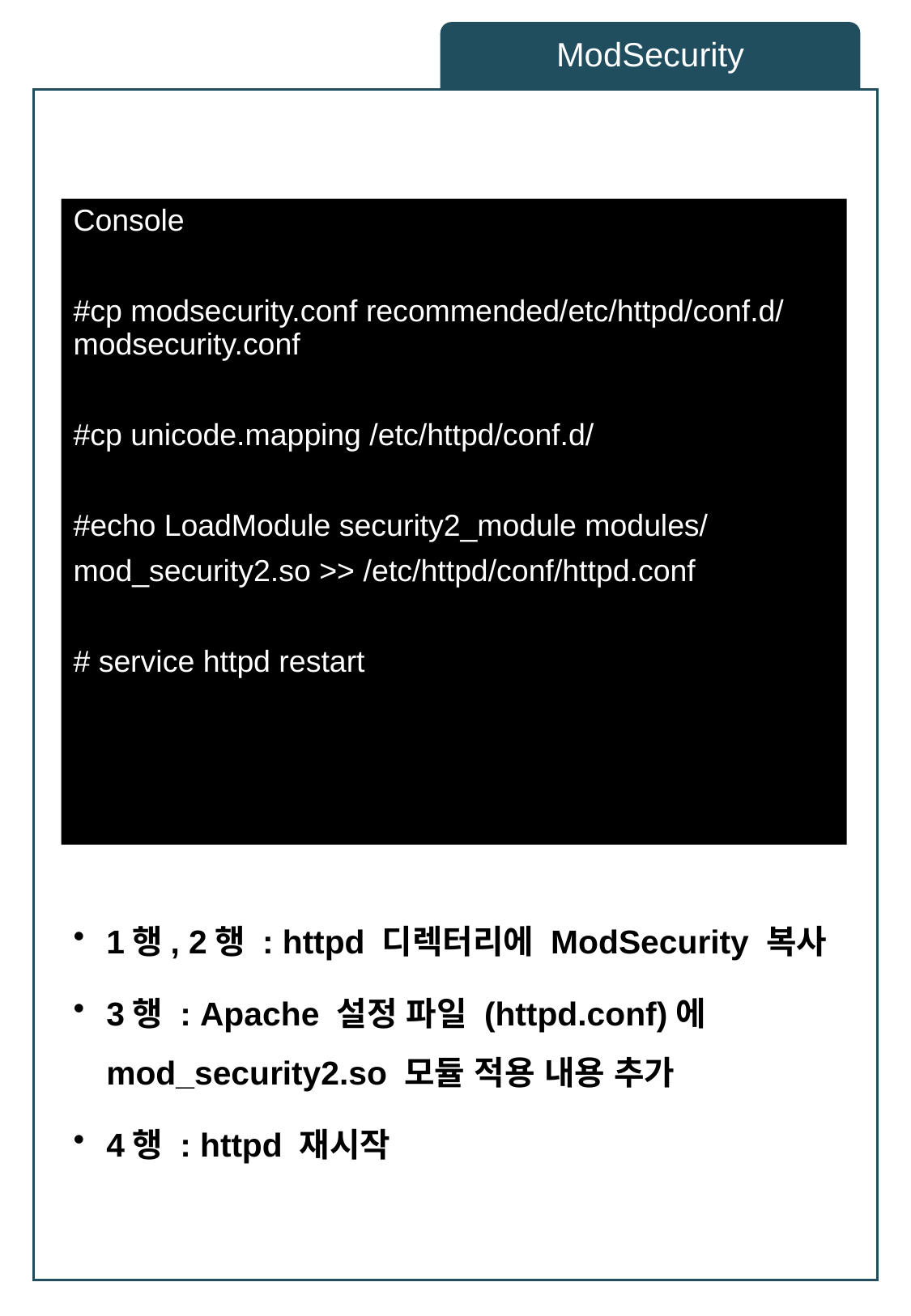

ModSecurity

Console

#cp modsecurity.conf recommended/etc/httpd/conf.d/modsecurity.conf

#cp unicode.mapping /etc/httpd/conf.d/

#echo LoadModule security2_module modules/
mod_security2.so >> /etc/httpd/conf/httpd.conf

# service httpd restart

1행, 2행 : httpd 디렉터리에 ModSecurity 복사
3행 : Apache 설정 파일 (httpd.conf)에          mod_security2.so 모듈 적용 내용 추가
4행 : httpd 재시작